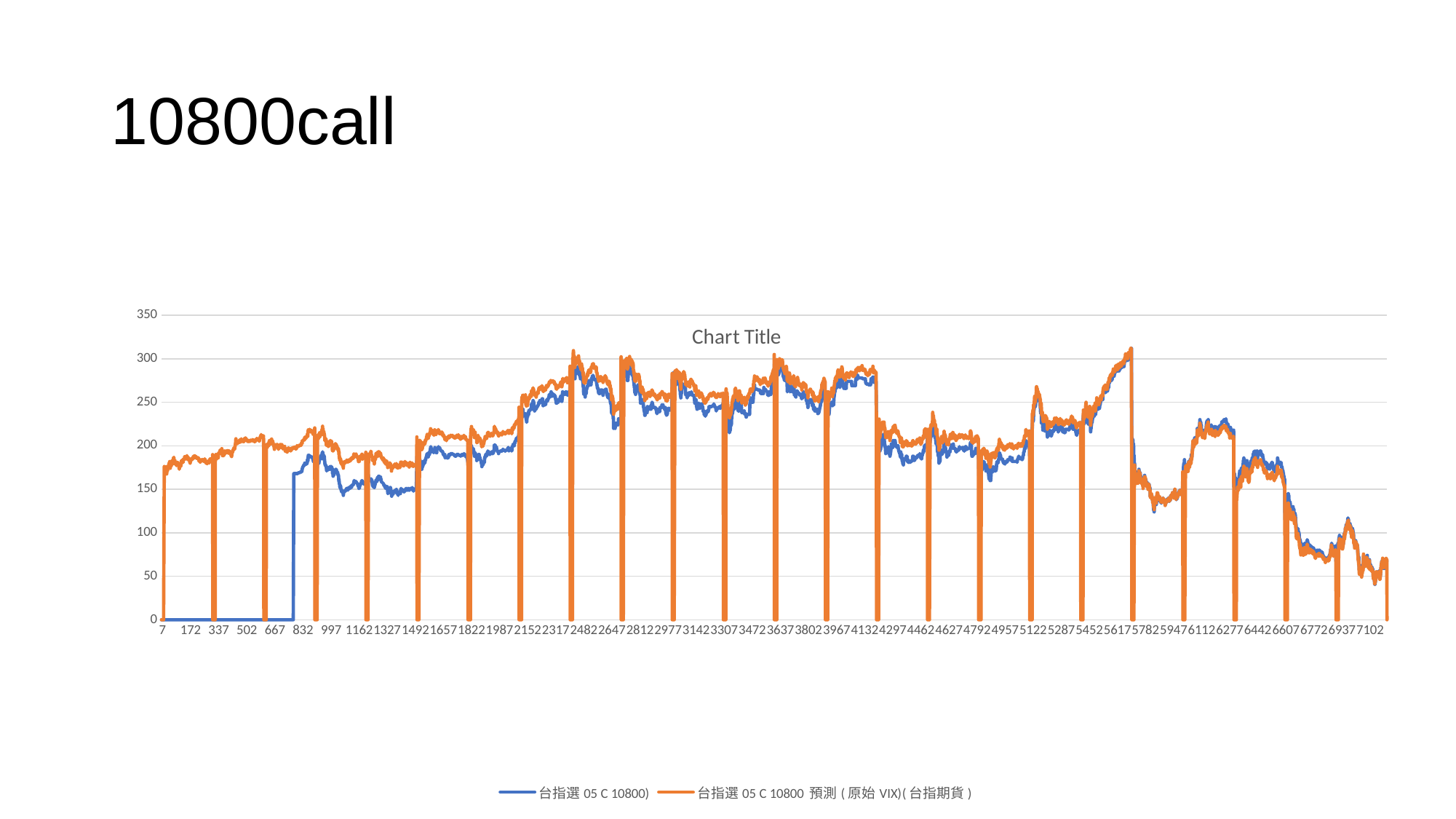

# 10800call

### Chart:

| Category | 台指選05 C 10800) | 台指選05 C 10800 預測(原始VIX)(台指期貨) |
|---|---|---|